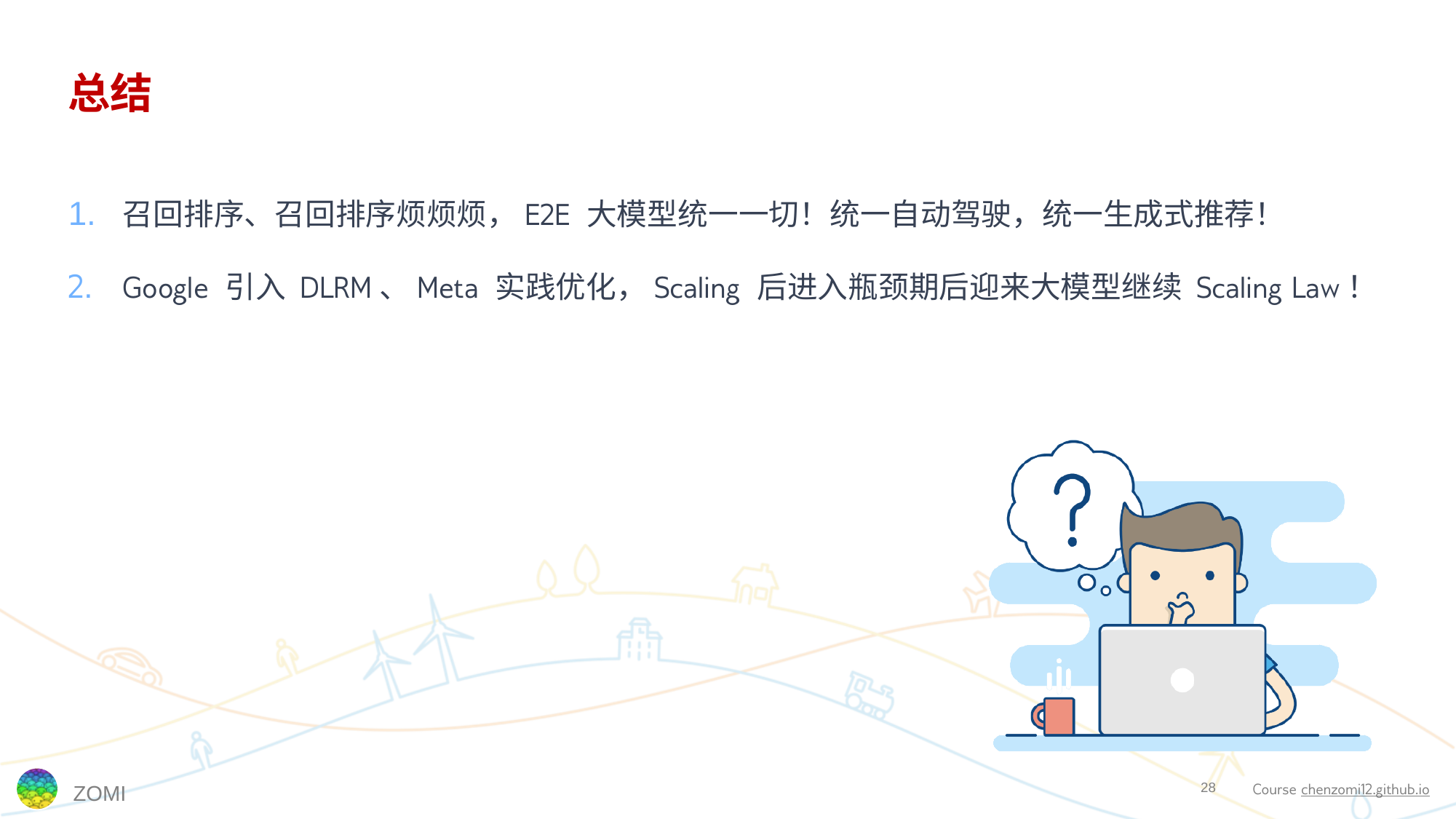

# 总结
召回排序、召回排序烦烦烦，E2E 大模型统一一切！统一自动驾驶，统一生成式推荐！
Google 引入 DLRM、Meta 实践优化，Scaling 后进入瓶颈期后迎来大模型继续 Scaling Law！